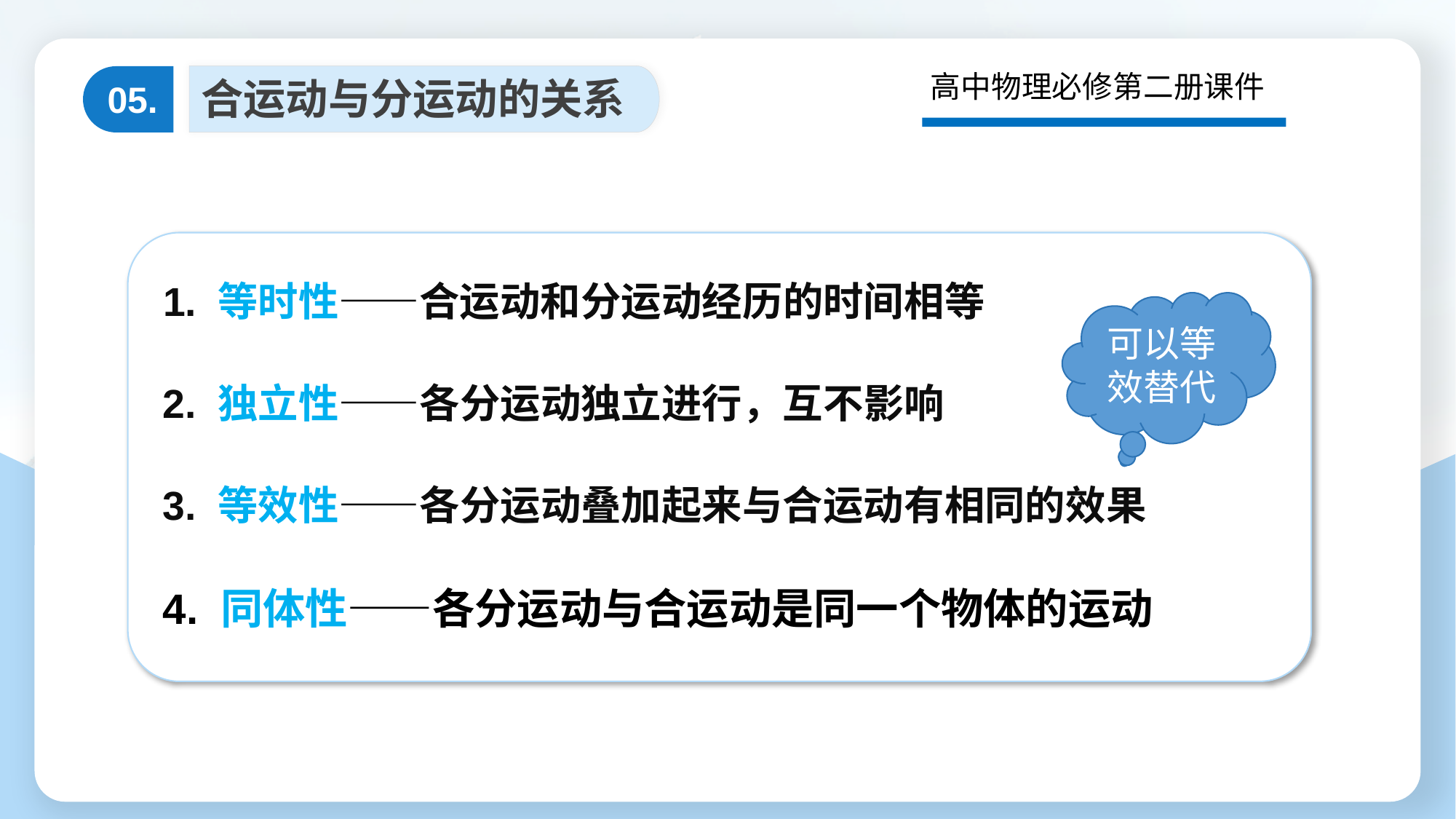

高中物理必修第二册课件

合运动与分运动的关系
05.

1. 等时性——合运动和分运动经历的时间相等
可以等效替代
2. 独立性——各分运动独立进行，互不影响
3. 等效性——各分运动叠加起来与合运动有相同的效果
4. 同体性——各分运动与合运动是同一个物体的运动